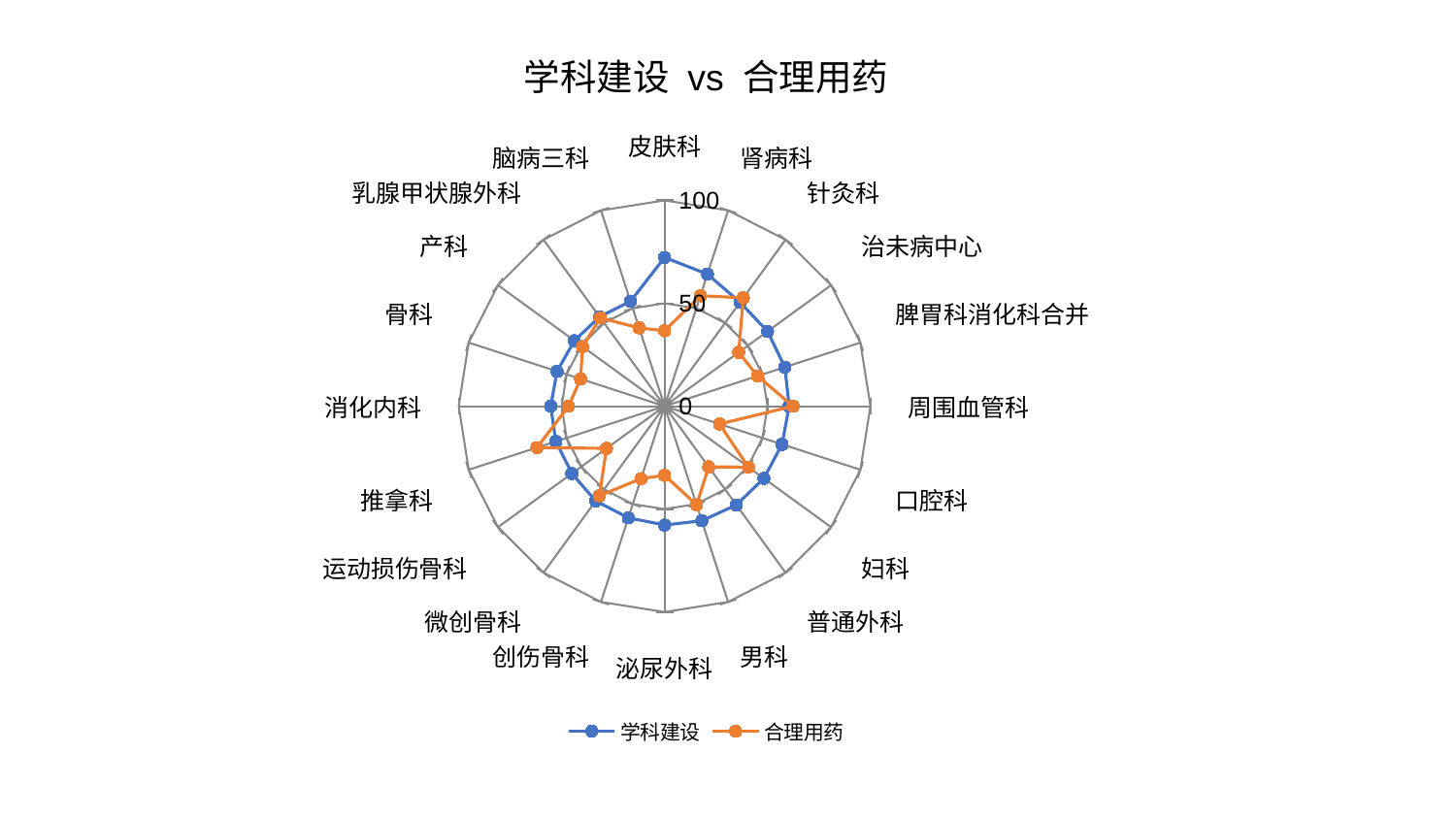

### Chart: 学科建设 vs 合理用药

| Category | 学科建设 | 合理用药 |
|---|---|---|
| 皮肤科 | 72.29739673320813 | 36.68330414575459 |
| 肾病科 | 67.4624443758696 | 56.429681174435686 |
| 针灸科 | 62.40986480652984 | 65.12471630540267 |
| 治未病中心 | 61.85043106420181 | 44.510998986095004 |
| 脾胃科消化科合并 | 61.45136938939626 | 47.49254249270524 |
| 周围血管科 | 60.53007814235077 | 62.44215190610538 |
| 口腔科 | 60.013421264226324 | 28.098417390641004 |
| 妇科 | 59.64745923865956 | 50.36865013581488 |
| 普通外科 | 59.33454758940001 | 36.47958801558682 |
| 男科 | 58.53043192472274 | 50.39765338814177 |
| 泌尿外科 | 57.75821953594882 | 33.59532316245014 |
| 创伤骨科 | 57.02667173853809 | 37.0195354746052 |
| 微创骨科 | 56.90641495215661 | 53.80611222141628 |
| 运动损伤骨科 | 55.65937755913924 | 34.88531934895933 |
| 推拿科 | 55.544446274985724 | 65.14875223348788 |
| 消化内科 | 55.31486849028583 | 46.637289482060396 |
| 骨科 | 54.887506295044574 | 42.85558865351925 |
| 产科 | 54.1439240099551 | 49.24410164198896 |
| 乳腺甲状腺外科 | 53.70304534662671 | 53.00377692935702 |
| 脑病三科 | 53.55726445606489 | 40.006676369589364 |
18